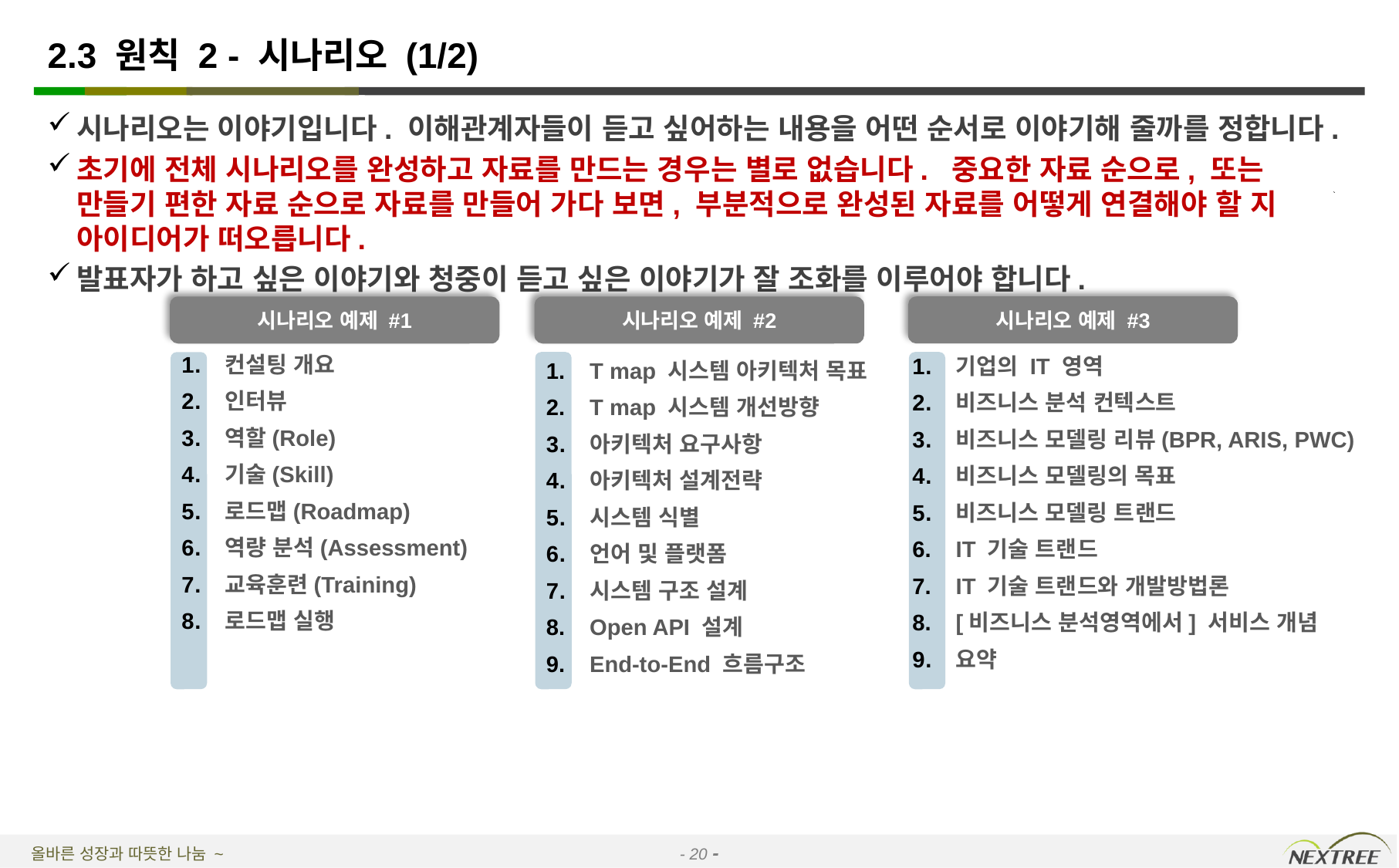

# 2.3 원칙 2 - 시나리오 (1/2)
시나리오는 이야기입니다. 이해관계자들이 듣고 싶어하는 내용을 어떤 순서로 이야기해 줄까를 정합니다.
초기에 전체 시나리오를 완성하고 자료를 만드는 경우는 별로 없습니다.  중요한 자료 순으로, 또는 만들기 편한 자료 순으로 자료를 만들어 가다 보면, 부분적으로 완성된 자료를 어떻게 연결해야 할 지 아이디어가 떠오릅니다.
발표자가 하고 싶은 이야기와 청중이 듣고 싶은 이야기가 잘 조화를 이루어야 합니다.
시나리오 예제 #3
시나리오 예제 #1
시나리오 예제 #2
컨설팅 개요
인터뷰
역할(Role)
기술(Skill)
로드맵(Roadmap)
역량 분석(Assessment)
교육훈련(Training)
로드맵 실행
기업의 IT 영역
비즈니스 분석 컨텍스트
비즈니스 모델링 리뷰(BPR, ARIS, PWC)
비즈니스 모델링의 목표
비즈니스 모델링 트랜드
IT 기술 트랜드
IT 기술 트랜드와 개발방법론
[비즈니스 분석영역에서] 서비스 개념
요약

T map 시스템 아키텍처 목표
T map 시스템 개선방향
아키텍처 요구사항
아키텍처 설계전략
시스템 식별
언어 및 플랫폼
시스템 구조 설계
Open API 설계
End-to-End 흐름구조